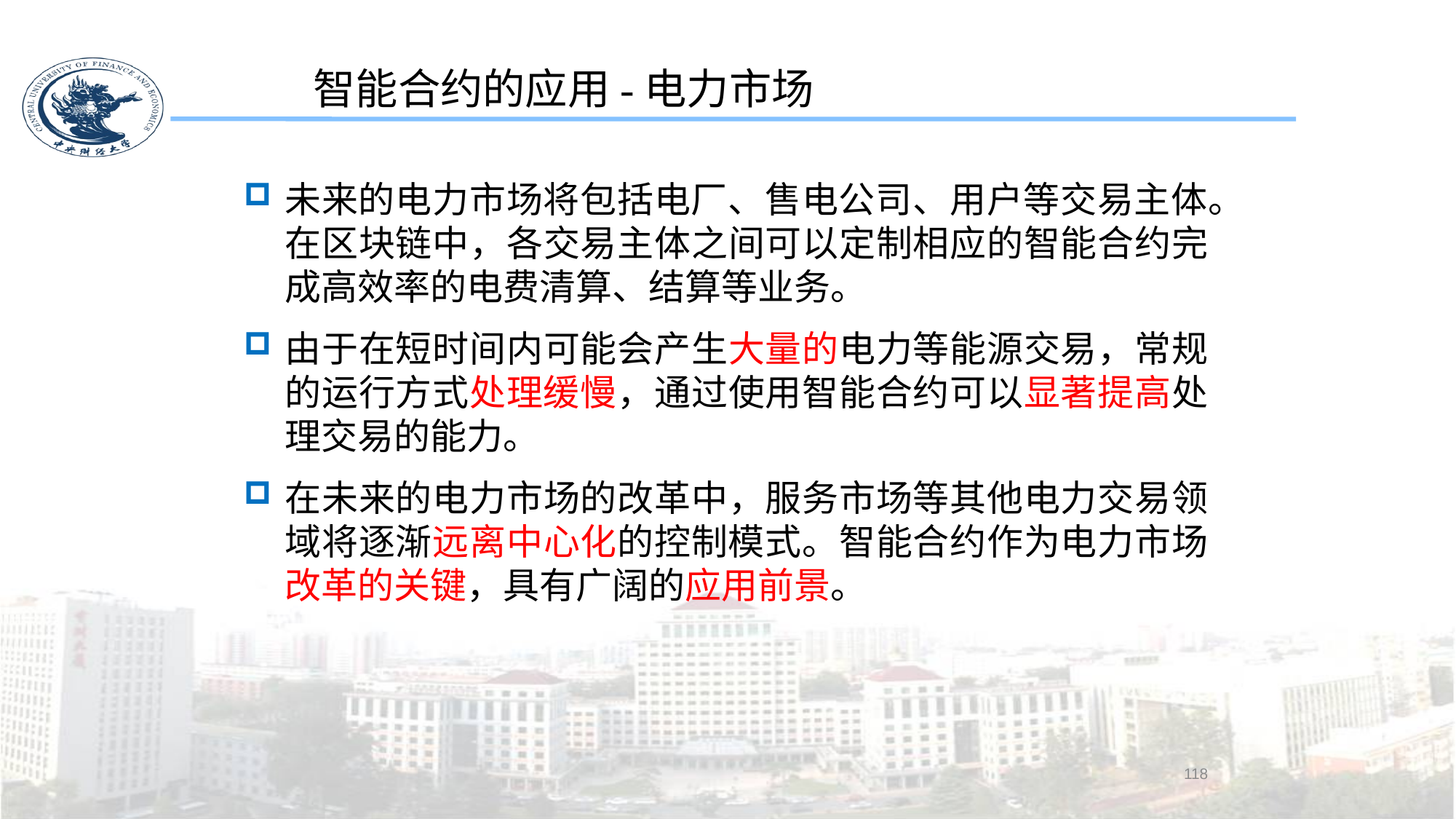

智能合约的应用-电力市场
未来的电力市场将包括电厂、售电公司、用户等交易主体。在区块链中，各交易主体之间可以定制相应的智能合约完成高效率的电费清算、结算等业务。
由于在短时间内可能会产生大量的电力等能源交易，常规的运行方式处理缓慢，通过使用智能合约可以显著提高处理交易的能力。
在未来的电力市场的改革中，服务市场等其他电力交易领域将逐渐远离中心化的控制模式。智能合约作为电力市场改革的关键，具有广阔的应用前景。
118